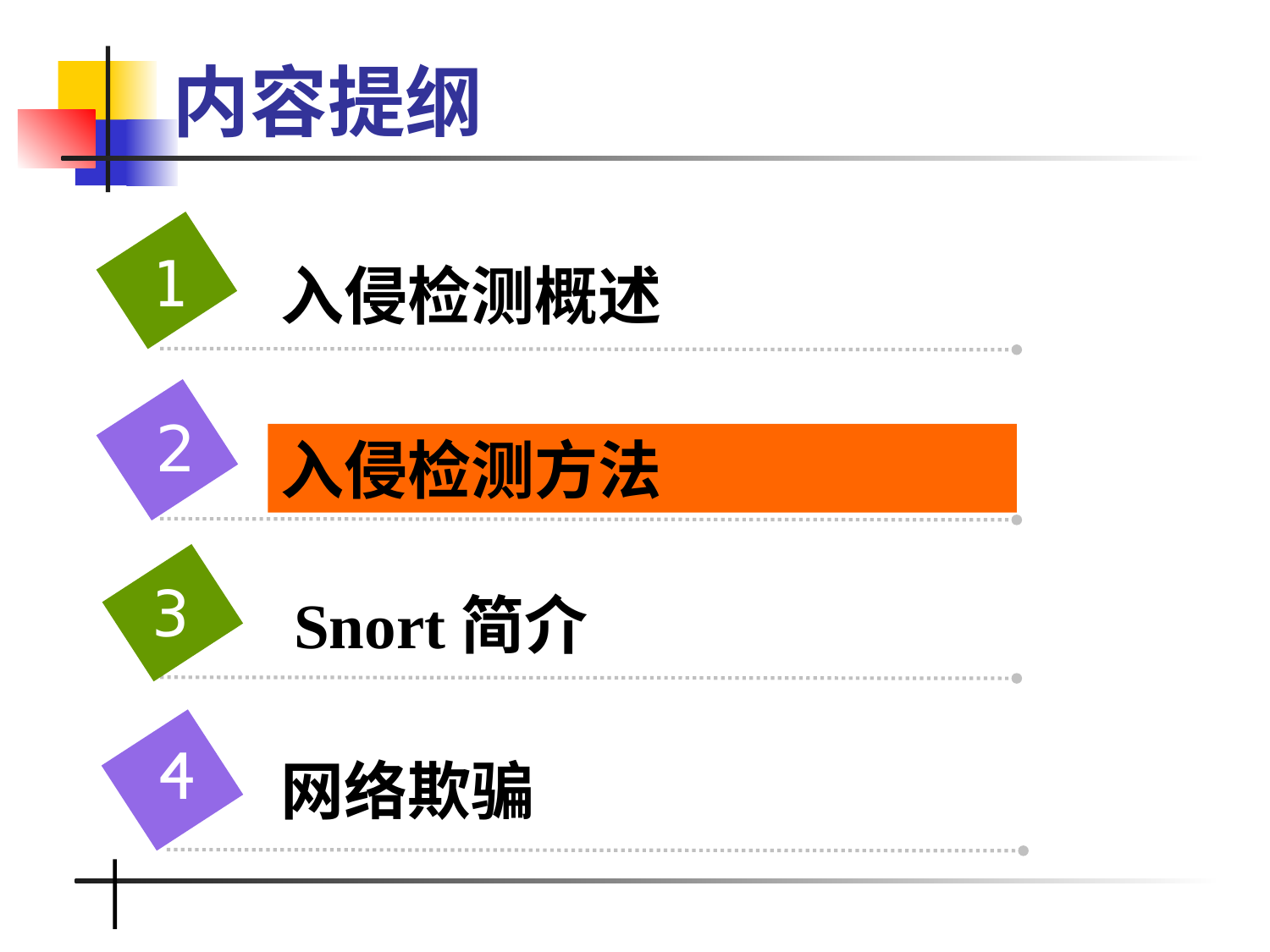

# 内容提纲

1
入侵检测概述

2
入侵检测方法

3
Snort简介

4
网络欺骗